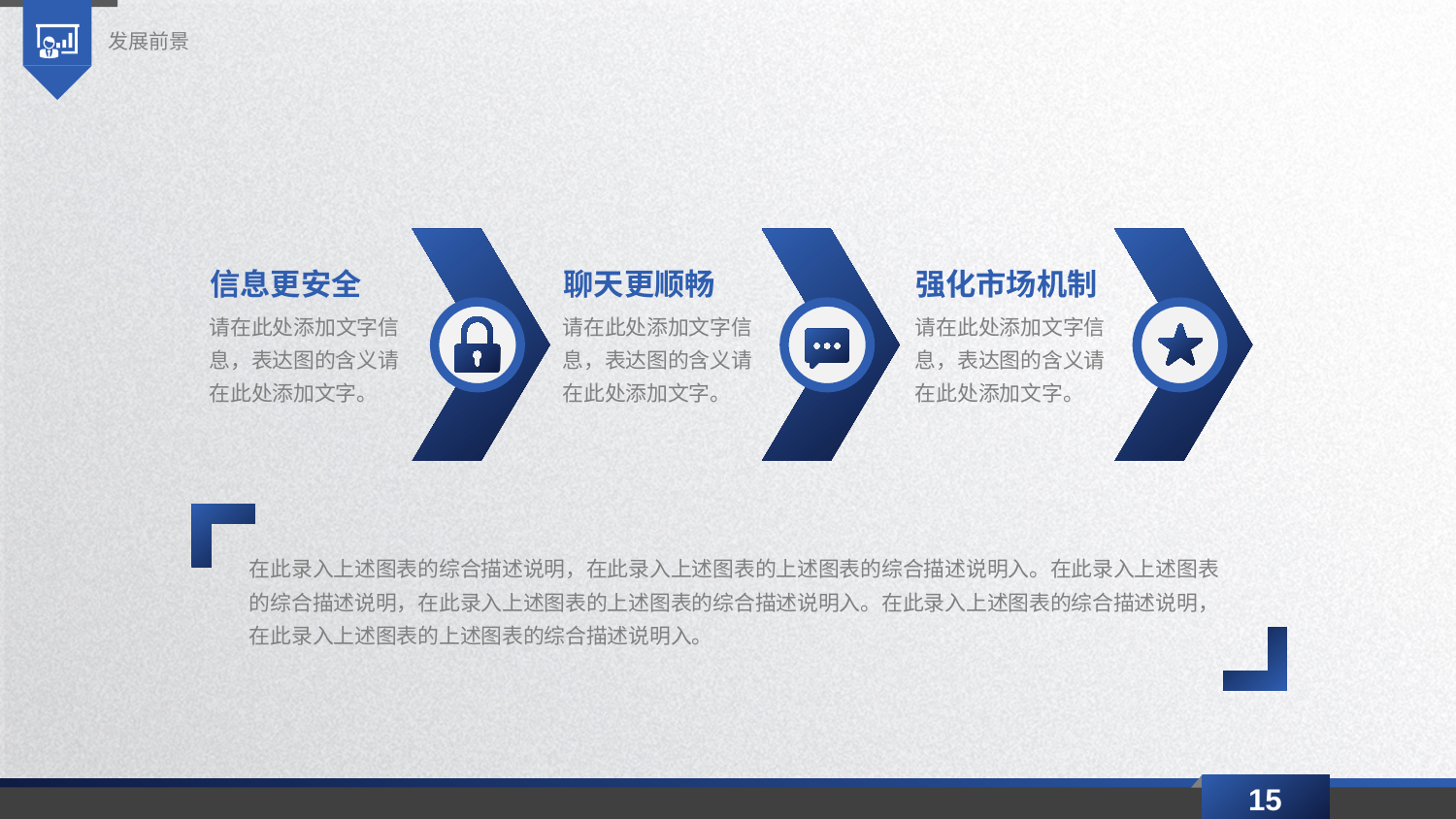

发展前景

信息更安全
聊天更顺畅
强化市场机制
请在此处添加文字信息，表达图的含义请在此处添加文字。

请在此处添加文字信息，表达图的含义请在此处添加文字。

请在此处添加文字信息，表达图的含义请在此处添加文字。

在此录入上述图表的综合描述说明，在此录入上述图表的上述图表的综合描述说明入。在此录入上述图表的综合描述说明，在此录入上述图表的上述图表的综合描述说明入。在此录入上述图表的综合描述说明，在此录入上述图表的上述图表的综合描述说明入。

15